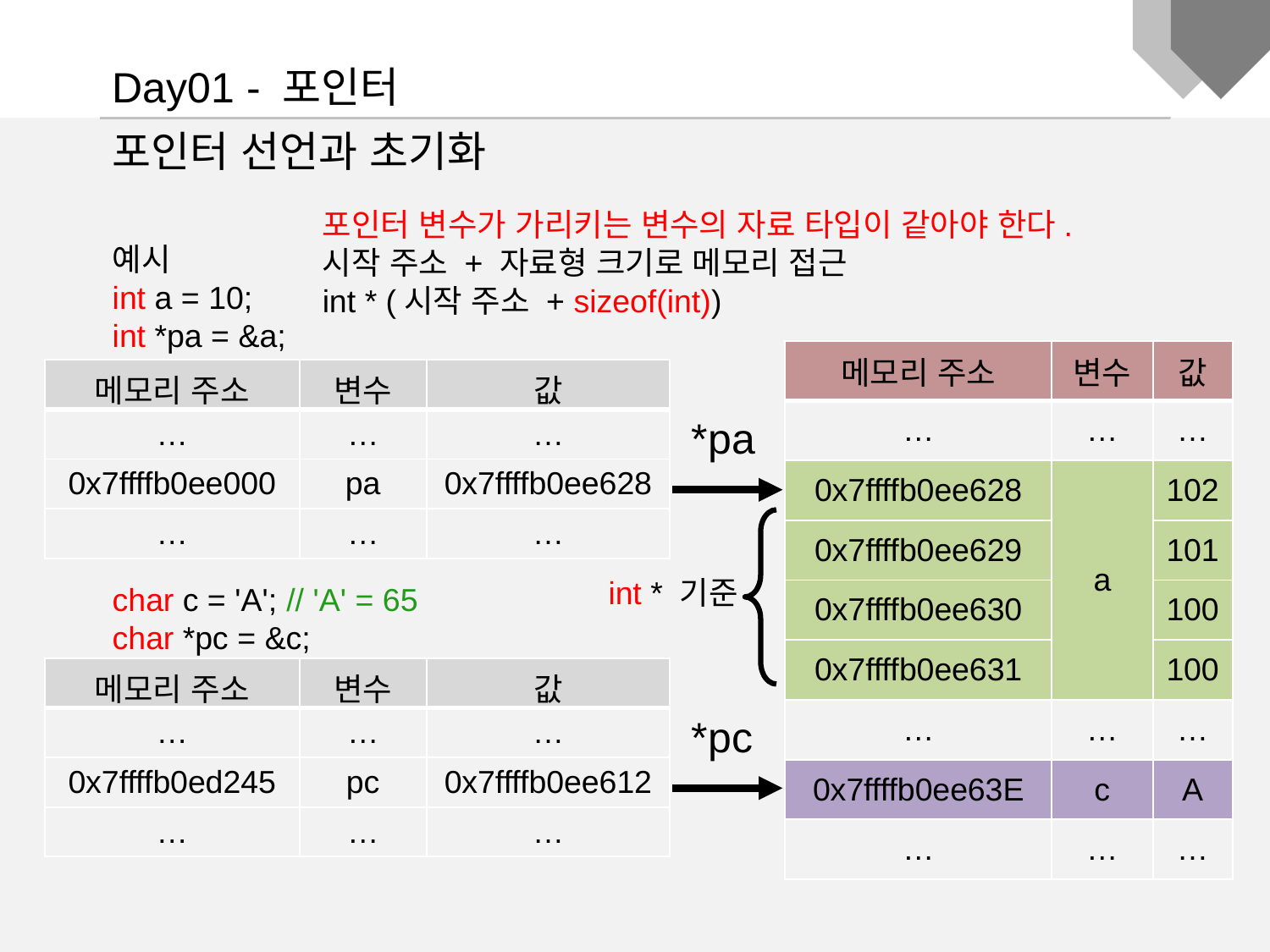

Day01 - 포인터
포인터 선언과 초기화

예시
int a = 10;
int *pa = &a;

char c = 'A'; // 'A' = 65
char *pc = &c;
포인터 변수가 가리키는 변수의 자료 타입이 같아야 한다.
시작 주소 + 자료형 크기로 메모리 접근
int * (시작 주소 + sizeof(int))
| 메모리 주소 | 변수 | 값 |
| --- | --- | --- |
| … | … | … |
| 0x7ffffb0ee628 | a | 102 |
| 0x7ffffb0ee629 |  | 101 |
| 0x7ffffb0ee630 |  | 100 |
| 0x7ffffb0ee631 |  | 100 |
| … | … | … |
| 0x7ffffb0ee63E | c | A |
| … | … | … |
| 메모리 주소 | 변수 | 값 |
| --- | --- | --- |
| … | … | … |
| 0x7ffffb0ee000 | pa | 0x7ffffb0ee628 |
| … | … | … |
*pa

int * 기준
| 메모리 주소 | 변수 | 값 |
| --- | --- | --- |
| … | … | … |
| 0x7ffffb0ed245 | pc | 0x7ffffb0ee612 |
| … | … | … |
*pc